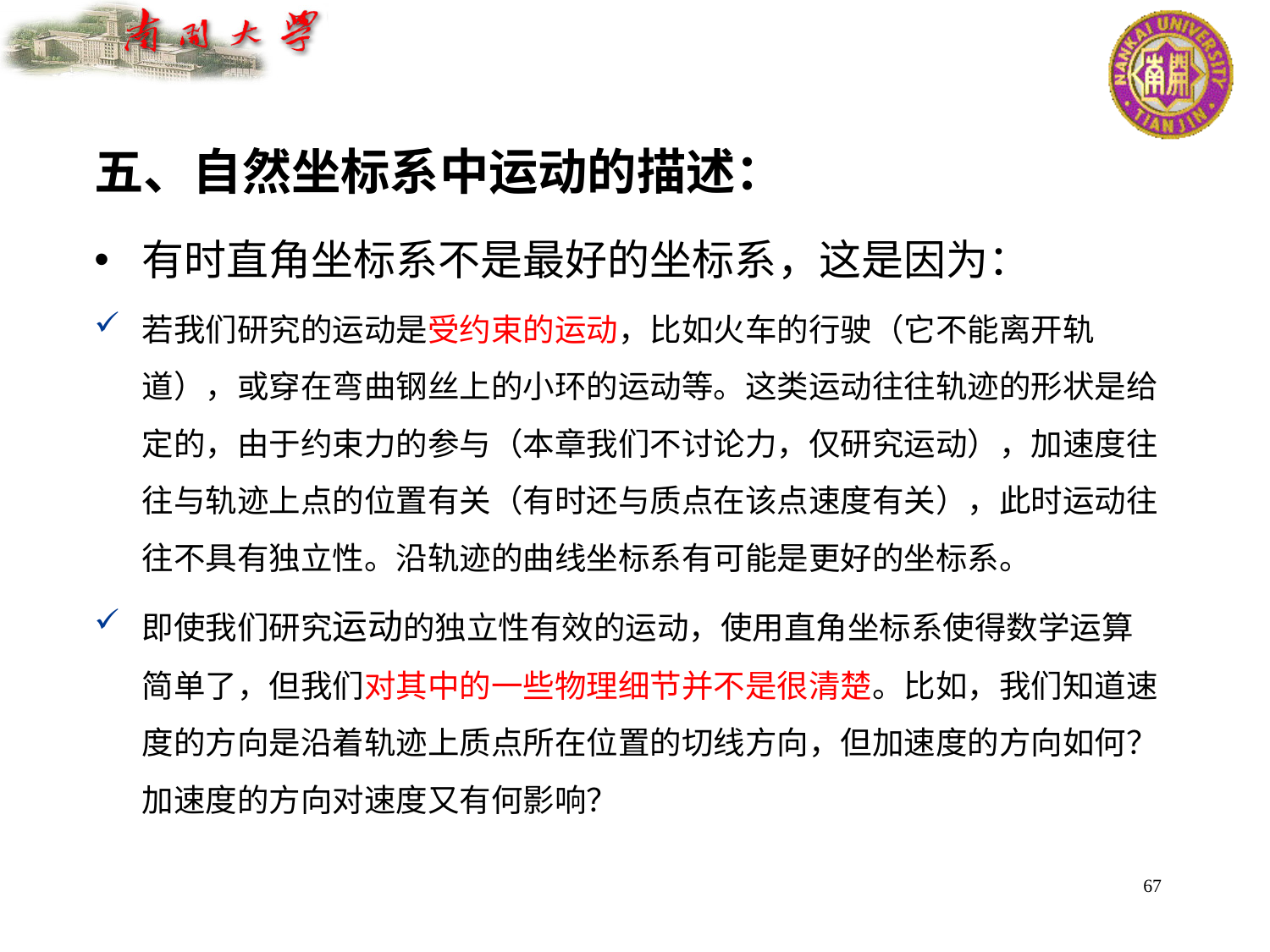

五、自然坐标系中运动的描述：
有时直角坐标系不是最好的坐标系，这是因为：
若我们研究的运动是受约束的运动，比如火车的行驶（它不能离开轨道），或穿在弯曲钢丝上的小环的运动等。这类运动往往轨迹的形状是给定的，由于约束力的参与（本章我们不讨论力，仅研究运动），加速度往往与轨迹上点的位置有关（有时还与质点在该点速度有关），此时运动往往不具有独立性。沿轨迹的曲线坐标系有可能是更好的坐标系。
即使我们研究运动的独立性有效的运动，使用直角坐标系使得数学运算简单了，但我们对其中的一些物理细节并不是很清楚。比如，我们知道速度的方向是沿着轨迹上质点所在位置的切线方向，但加速度的方向如何？加速度的方向对速度又有何影响？

67